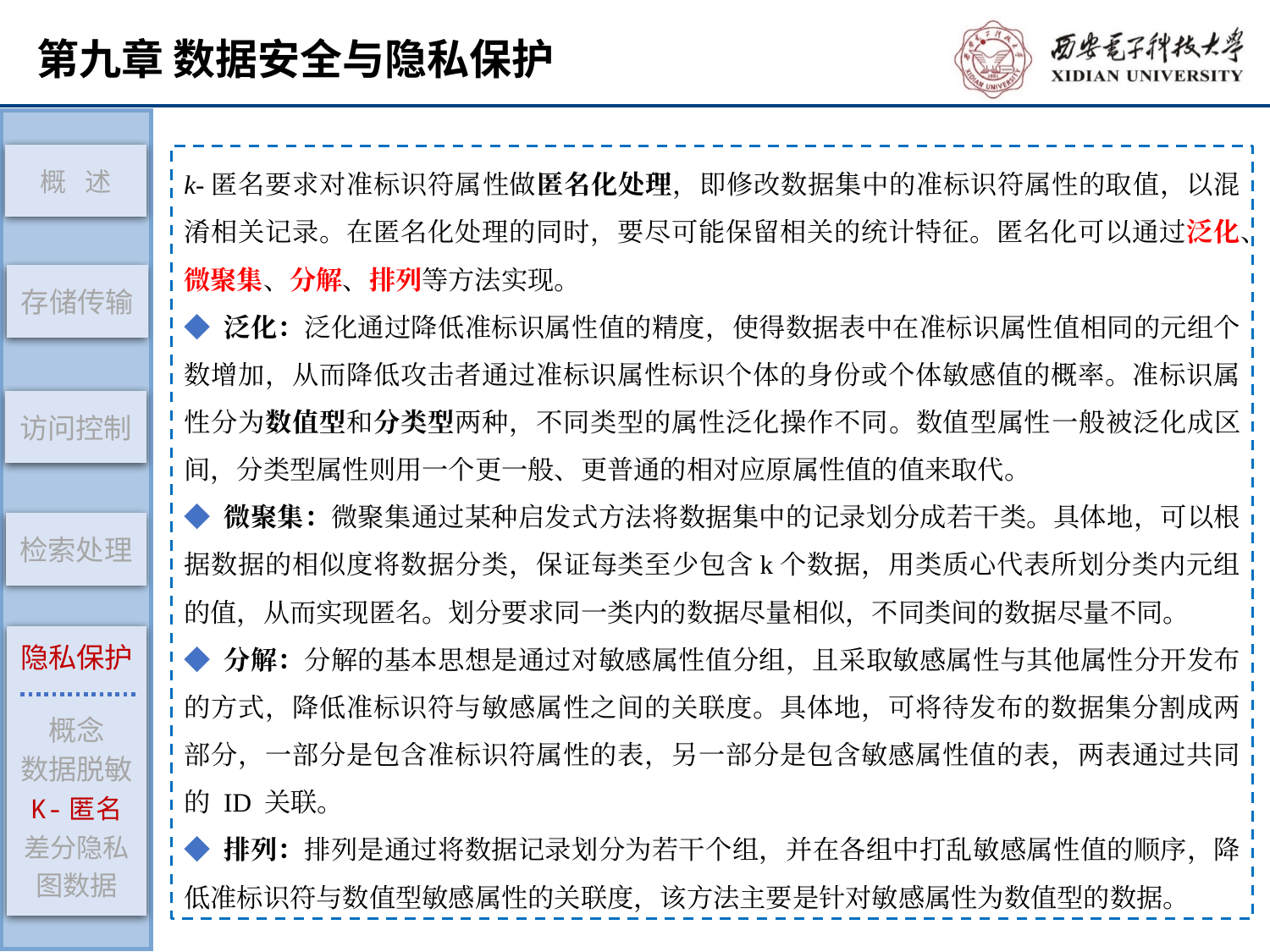

存储传输
访问控制
检索处理
隐私保护

概念
数据脱敏
K-匿名
差分隐私
图数据
概   述
k-匿名要求对准标识符属性做匿名化处理，即修改数据集中的准标识符属性的取值，以混淆相关记录。在匿名化处理的同时，要尽可能保留相关的统计特征。匿名化可以通过泛化、微聚集、分解、排列等方法实现。
◆ 泛化：泛化通过降低准标识属性值的精度，使得数据表中在准标识属性值相同的元组个数增加，从而降低攻击者通过准标识属性标识个体的身份或个体敏感值的概率。准标识属性分为数值型和分类型两种，不同类型的属性泛化操作不同。数值型属性一般被泛化成区间，分类型属性则用一个更一般、更普通的相对应原属性值的值来取代。
◆ 微聚集：微聚集通过某种启发式方法将数据集中的记录划分成若干类。具体地，可以根据数据的相似度将数据分类，保证每类至少包含k个数据，用类质心代表所划分类内元组的值，从而实现匿名。划分要求同一类内的数据尽量相似，不同类间的数据尽量不同。
◆ 分解：分解的基本思想是通过对敏感属性值分组，且采取敏感属性与其他属性分开发布的方式，降低准标识符与敏感属性之间的关联度。具体地，可将待发布的数据集分割成两部分，一部分是包含准标识符属性的表，另一部分是包含敏感属性值的表，两表通过共同的 ID 关联。
◆ 排列：排列是通过将数据记录划分为若干个组，并在各组中打乱敏感属性值的顺序，降低准标识符与数值型敏感属性的关联度，该方法主要是针对敏感属性为数值型的数据。